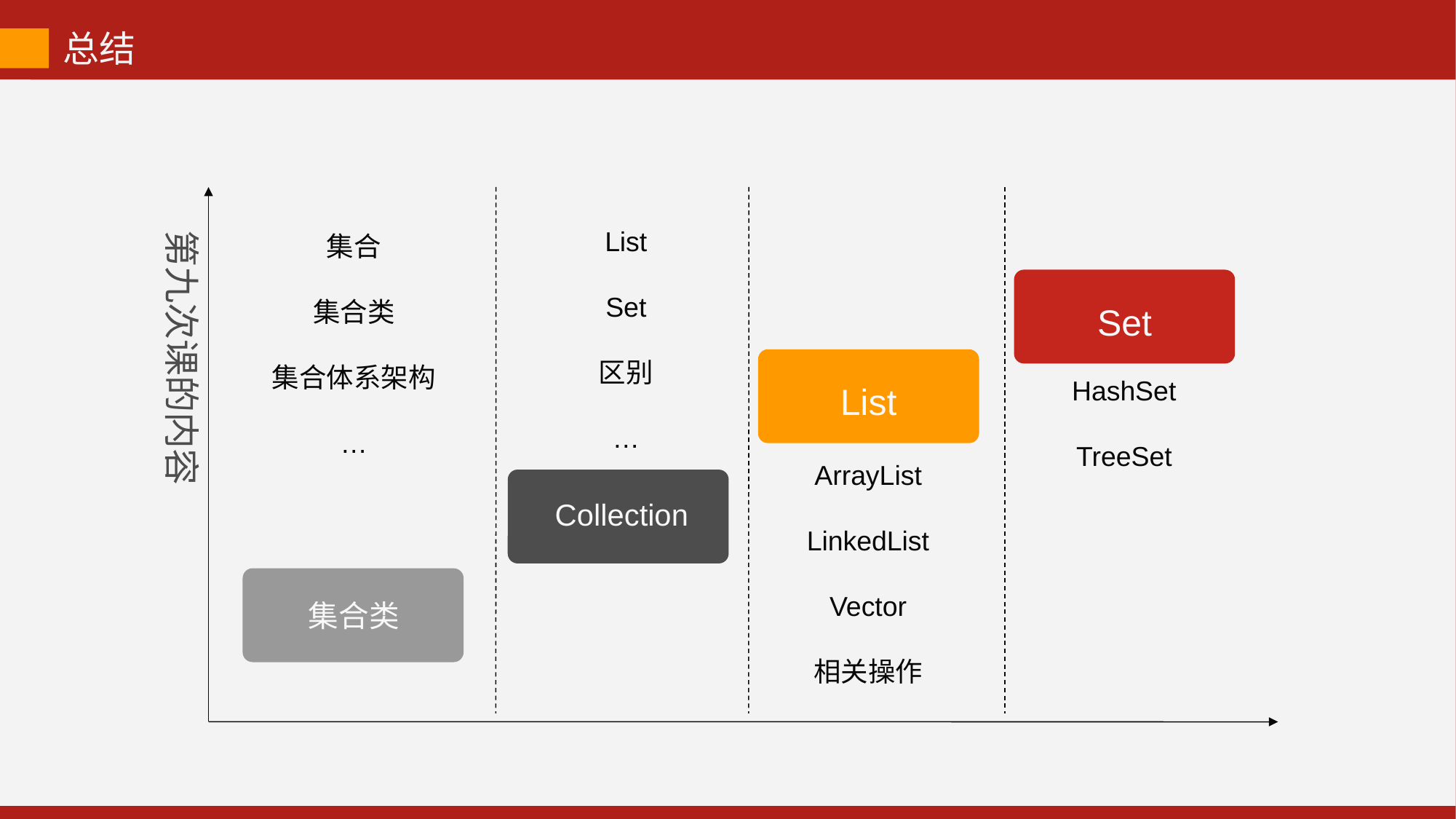

总结

List

Set

区别

…
第九次课的内容
集合

集合类

集合体系架构

…

Set

List
HashSet

TreeSet

ArrayList

LinkedList

Vector

相关操作

Collection

集合类